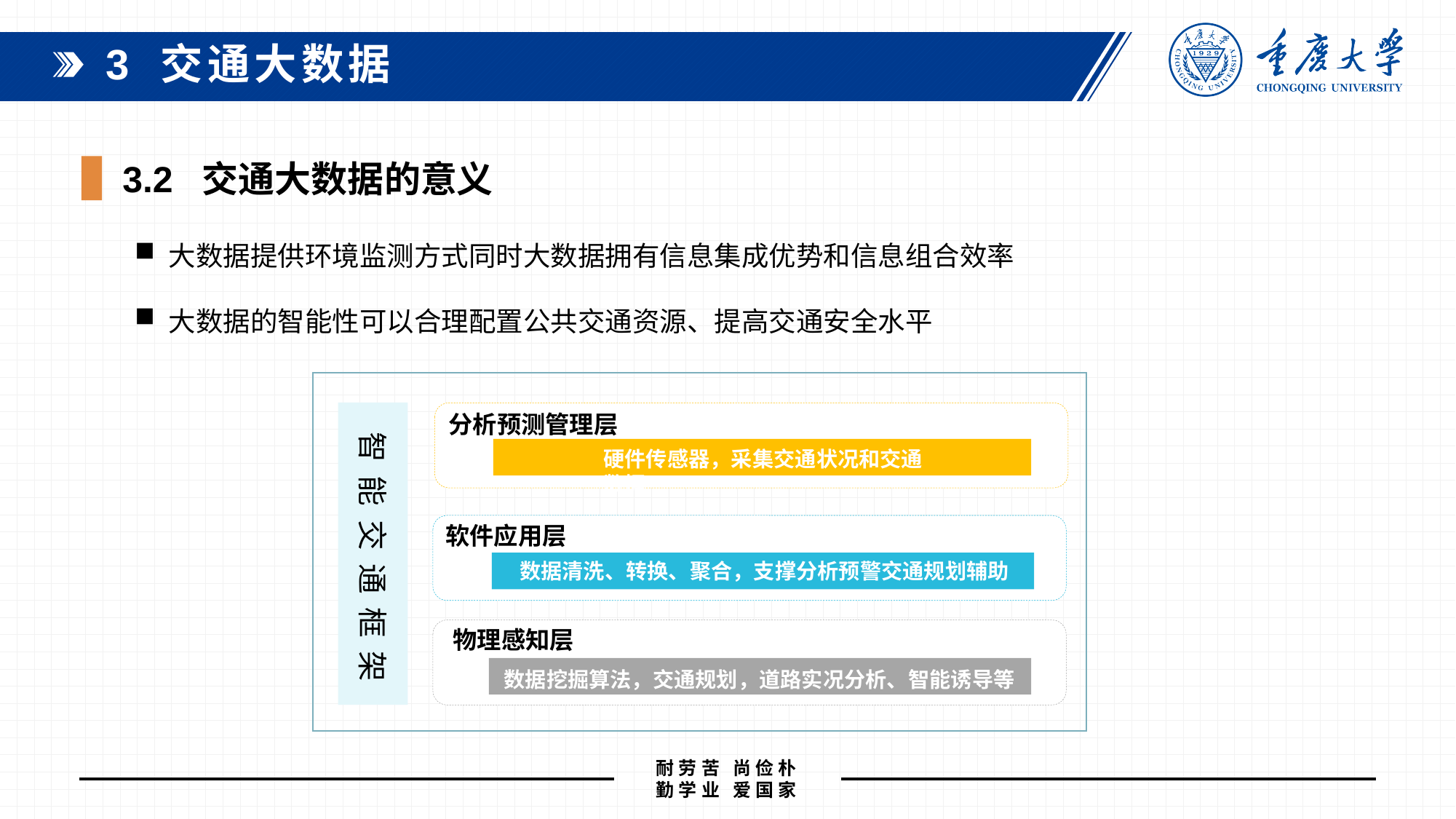

3 交通大数据

 3.2  交通大数据的意义

大数据提供环境监测方式同时大数据拥有信息集成优势和信息组合效率

大数据的智能性可以合理配置公共交通资源、提高交通安全水平

  智  能  交  通  框  架

分析预测管理层

硬件传感器，采集交通状况和交通数据
软件应用层

数据清洗、转换、聚合，支撑分析预警交通规划辅助

物理感知层

数据挖掘算法，交通规划，道路实况分析、智能诱导等